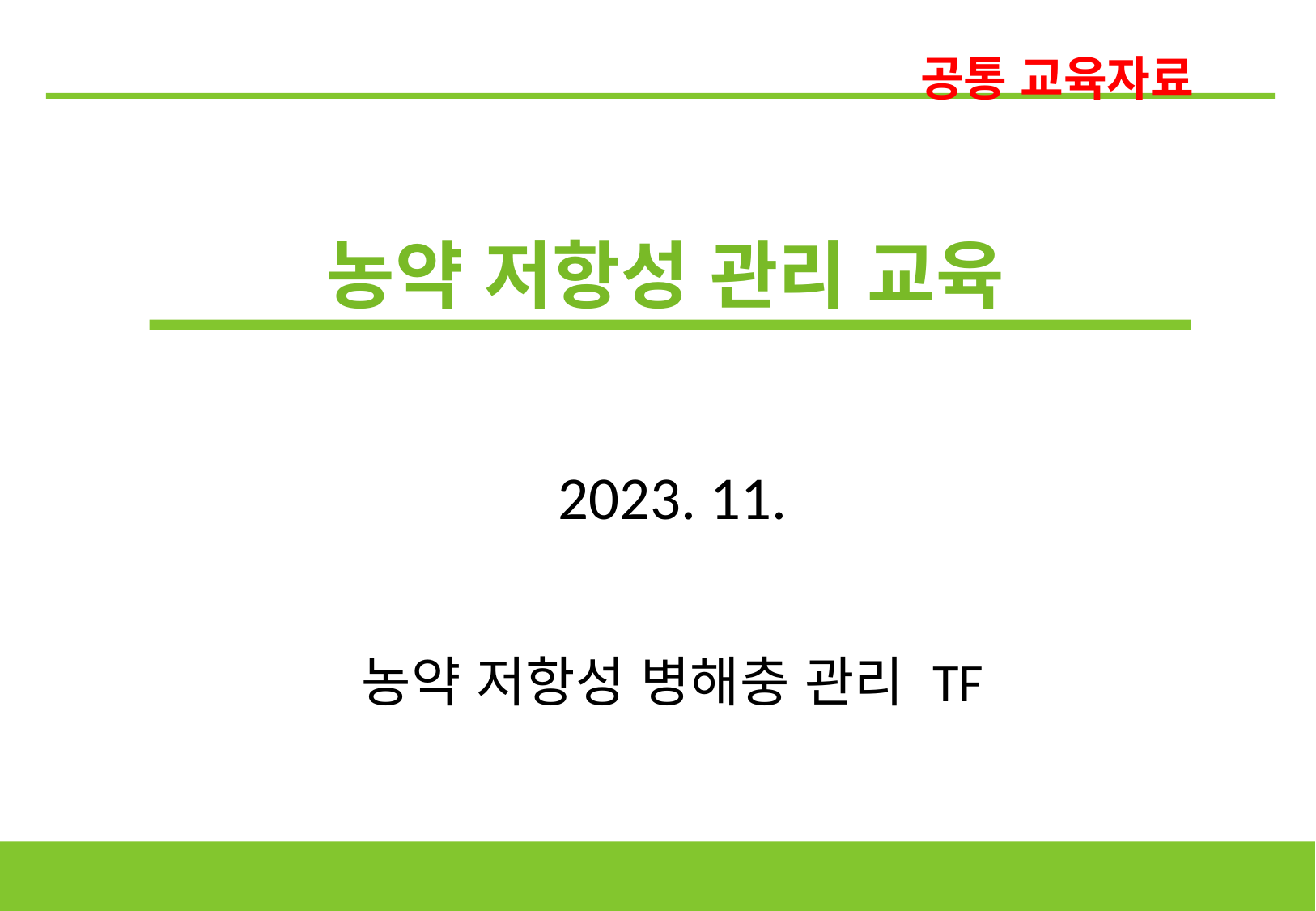

공통 교육자료

농약 저항성 관리 교육

2023. 11.
농약 저항성 병해충 관리 TF